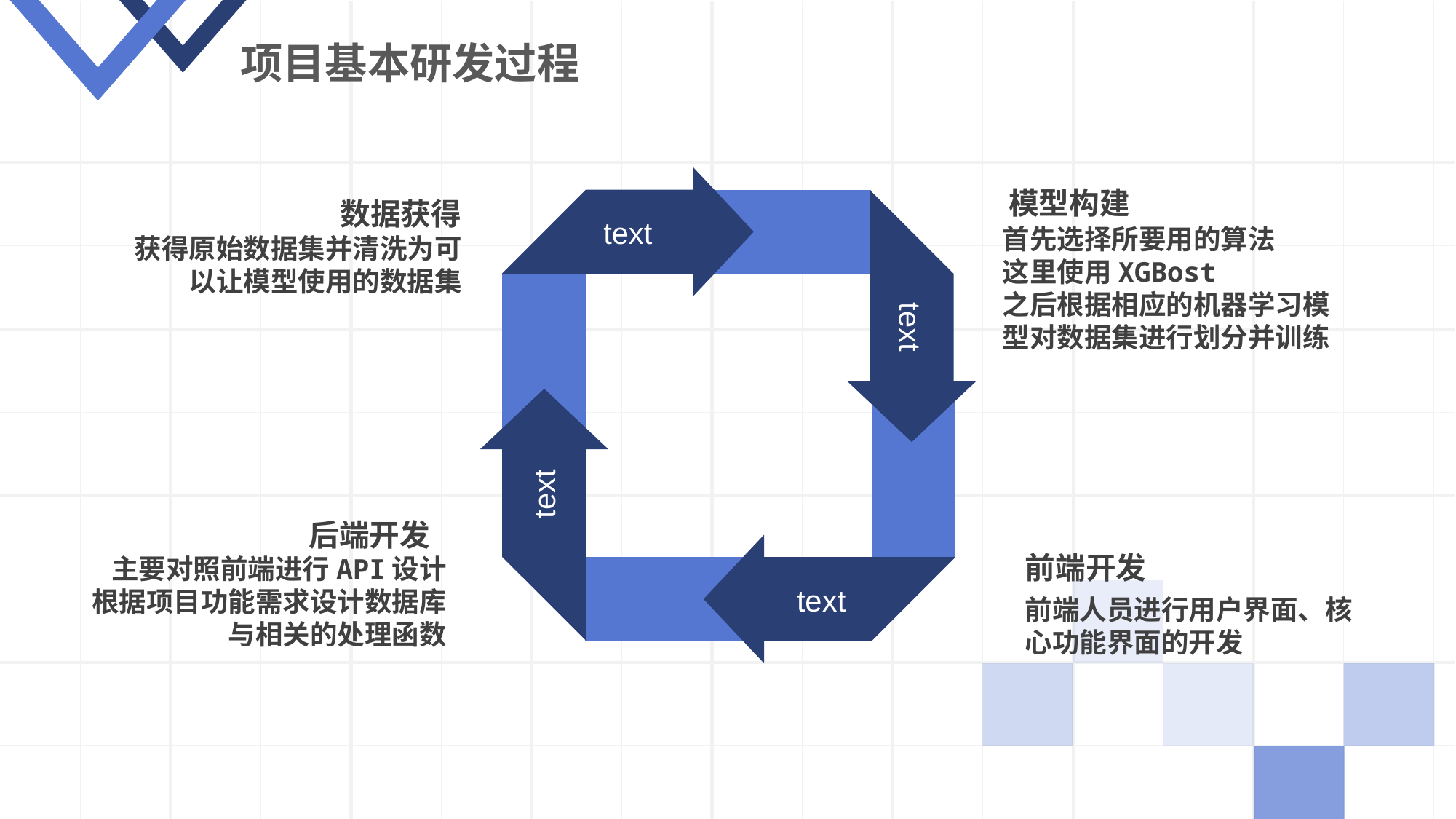

项目基本研发过程

模型构建
首先选择所要用的算法
这里使用XGBost
之后根据相应的机器学习模型对数据集进行划分并训练
数据获得
获得原始数据集并清洗为可以让模型使用的数据集

text

text

text
后端开发
主要对照前端进行API设计
根据项目功能需求设计数据库与相关的处理函数

前端开发
前端人员进行用户界面、核心功能界面的开发

text